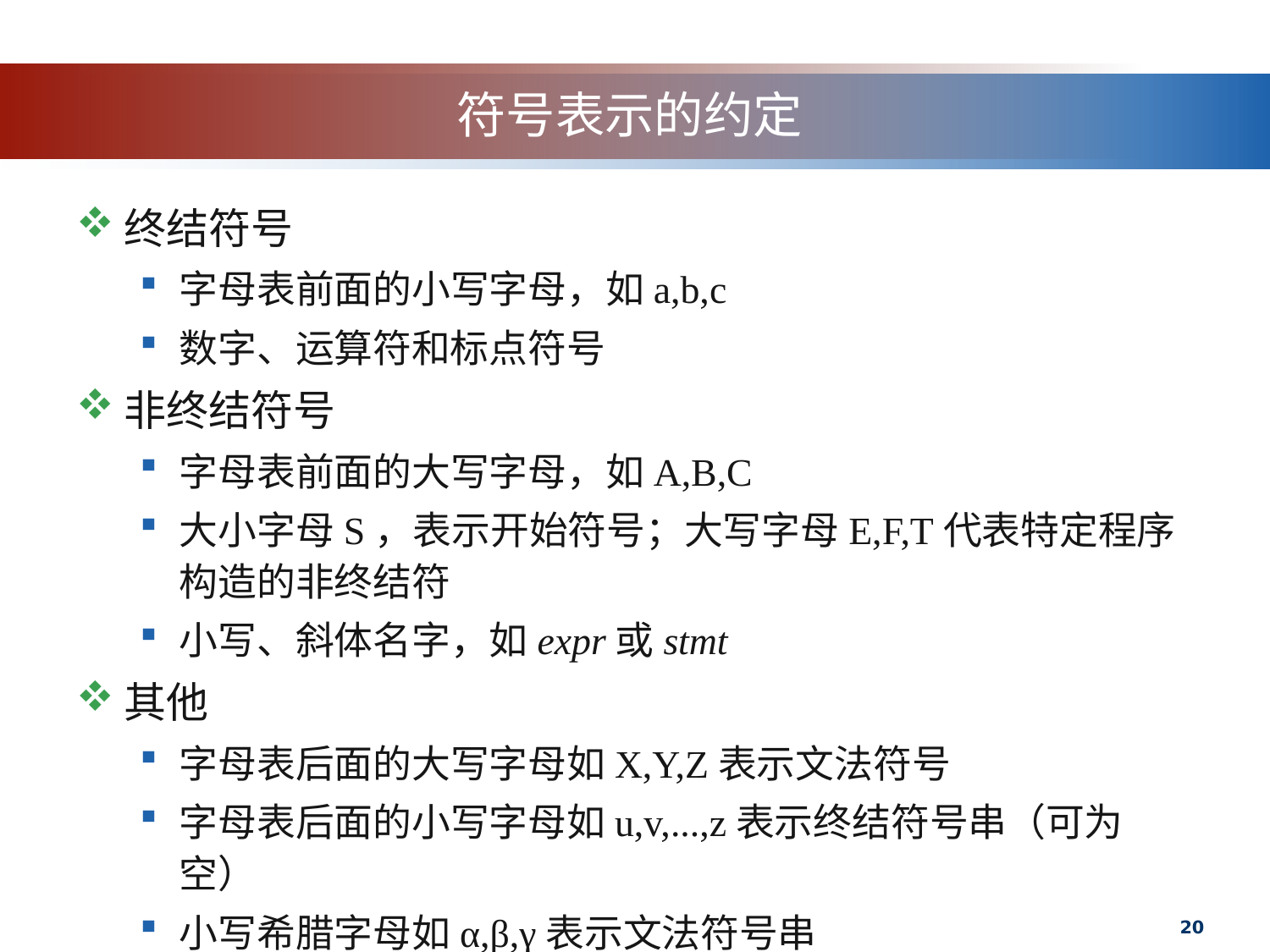

# 符号表示的约定
终结符号
字母表前面的小写字母，如a,b,c
数字、运算符和标点符号
非终结符号
字母表前面的大写字母，如A,B,C
大小字母S，表示开始符号；大写字母E,F,T代表特定程序构造的非终结符
小写、斜体名字，如expr或stmt
其他
字母表后面的大写字母如X,Y,Z表示文法符号
字母表后面的小写字母如u,v,...,z表示终结符号串（可为空）
小写希腊字母如α,β,γ表示文法符号串
20